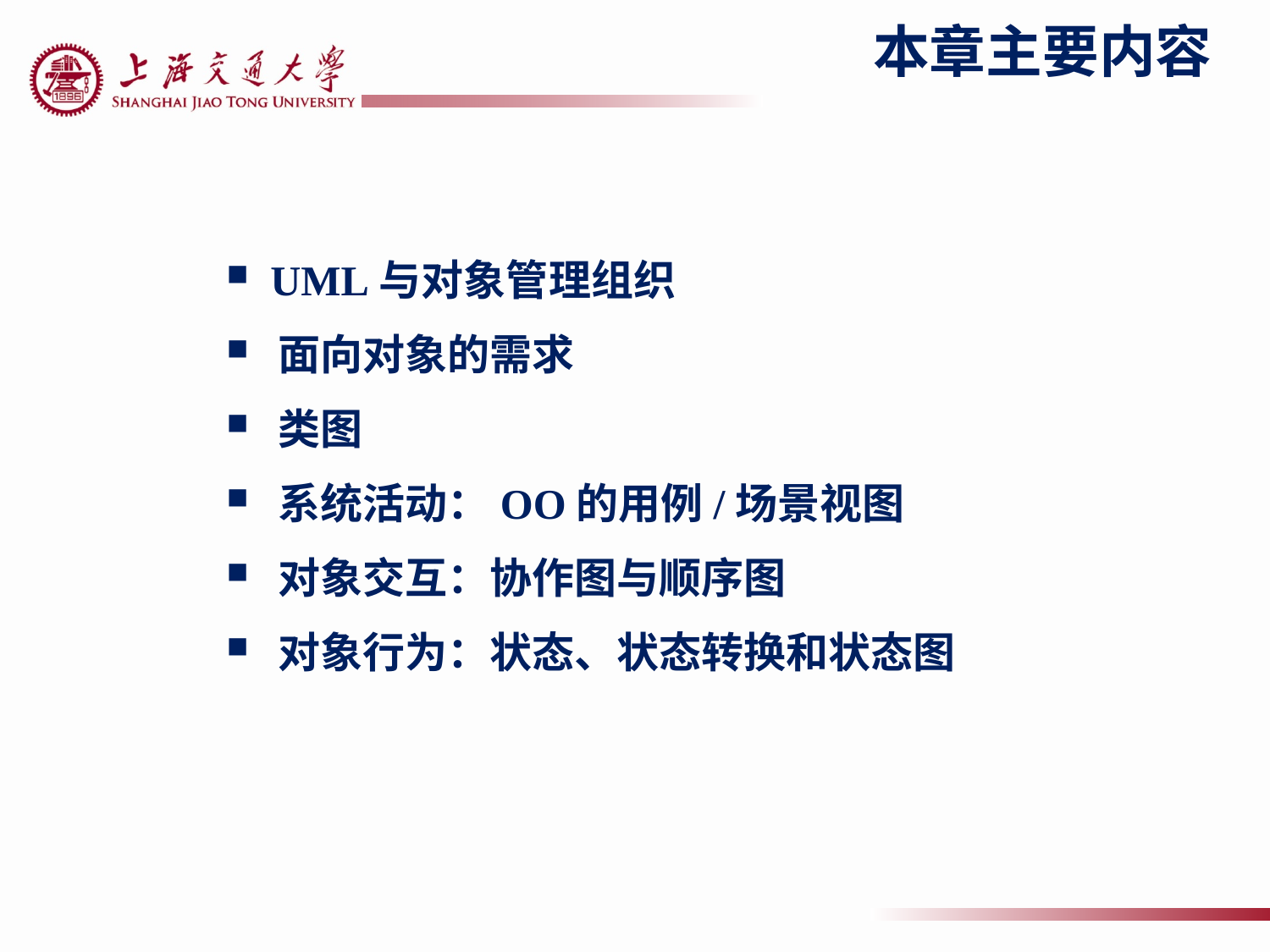

# 本章主要内容

  UML与对象管理组织
  面向对象的需求
  类图
  系统活动：OO的用例/场景视图
  对象交互：协作图与顺序图
  对象行为：状态、状态转换和状态图